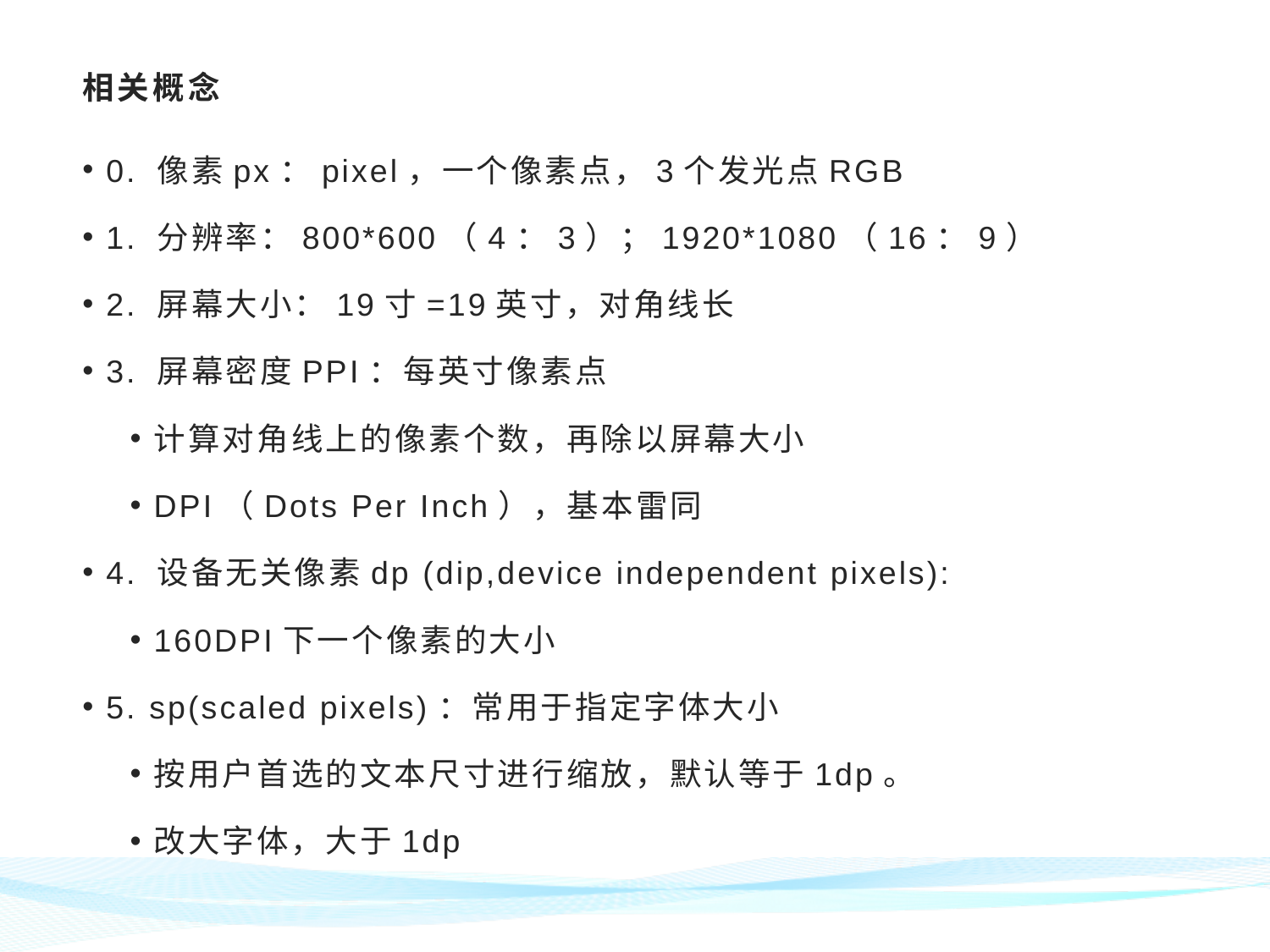

# 相关概念
0. 像素px：pixel，一个像素点，3个发光点RGB
1. 分辨率：800*600（4：3）；1920*1080（16：9）
2. 屏幕大小：19寸=19英寸，对角线长
3. 屏幕密度PPI：每英寸像素点
计算对角线上的像素个数，再除以屏幕大小
DPI（Dots Per Inch），基本雷同
4. 设备无关像素dp (dip,device independent pixels):
160DPI下一个像素的大小
5. sp(scaled pixels)：常用于指定字体大小
按用户首选的文本尺寸进行缩放，默认等于1dp。
改大字体，大于1dp